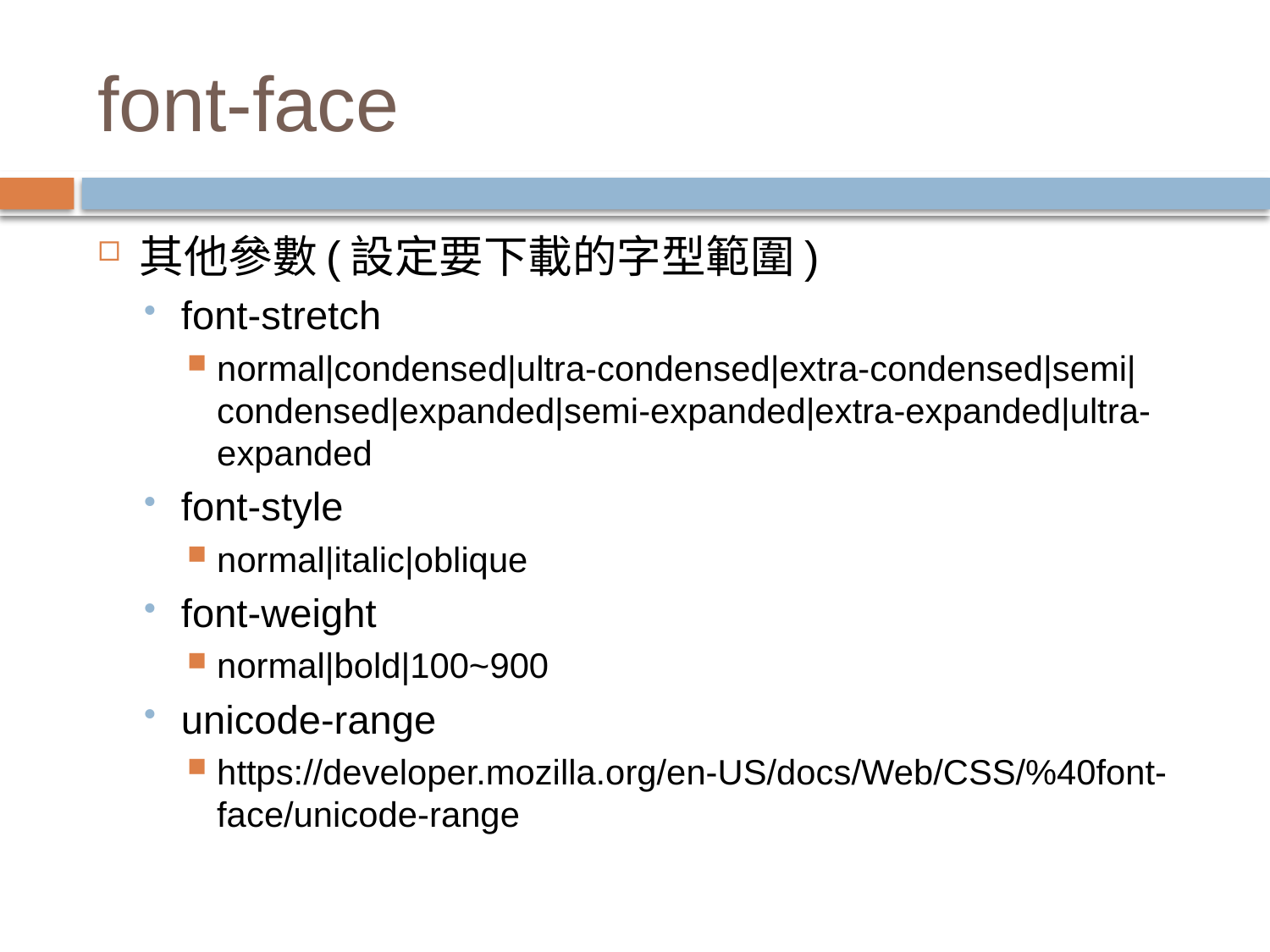

# font-face
其他參數(設定要下載的字型範圍)
font-stretch
normal|condensed|ultra-condensed|extra-condensed|semi|condensed|expanded|semi-expanded|extra-expanded|ultra-expanded
font-style
normal|italic|oblique
font-weight
normal|bold|100~900
unicode-range
https://developer.mozilla.org/en-US/docs/Web/CSS/%40font-face/unicode-range